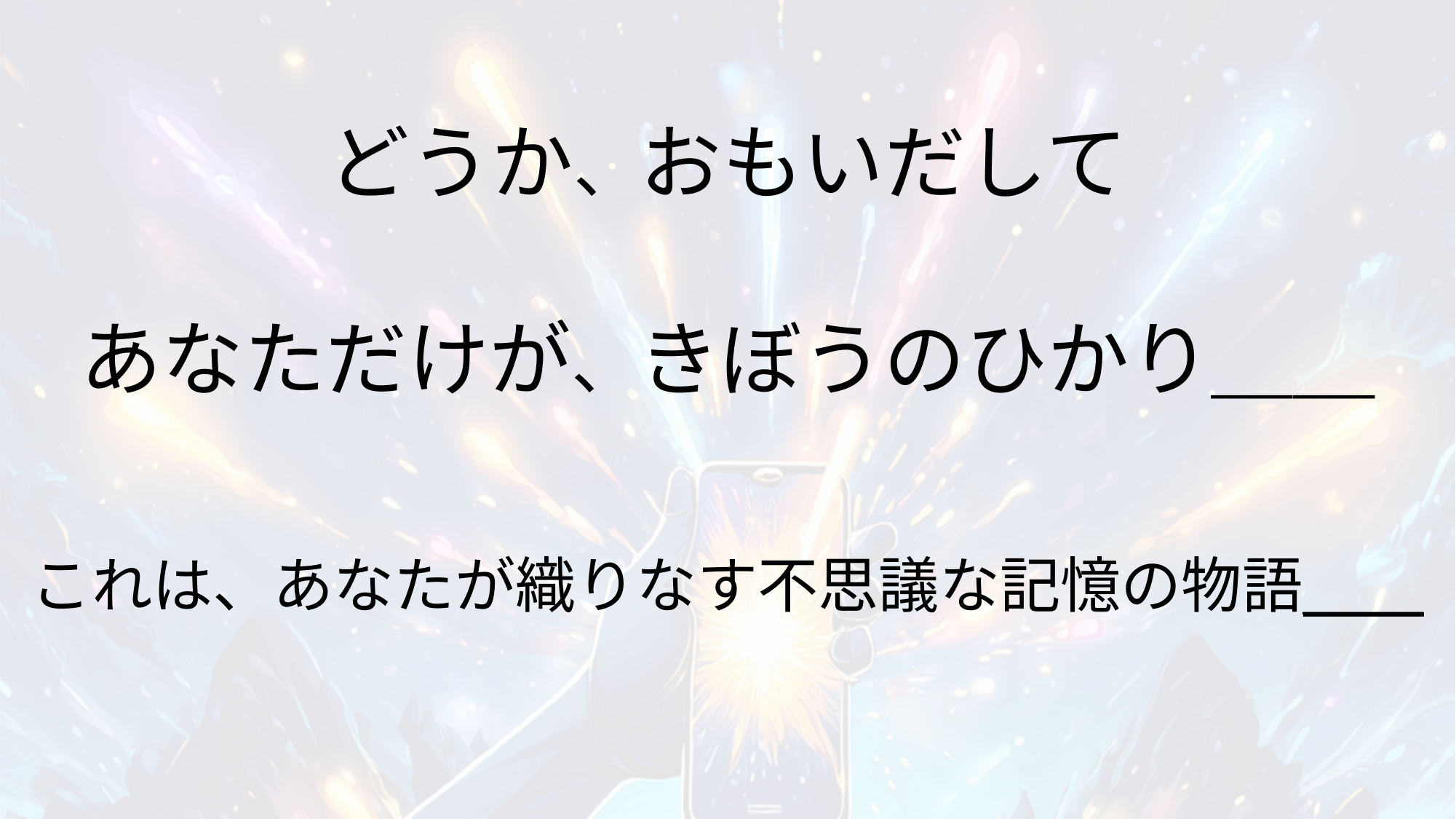

どうか、おもいだして

あなただけが、きぼうのひかり＿＿
これは、あなたが織りなす不思議な記憶の物語＿＿